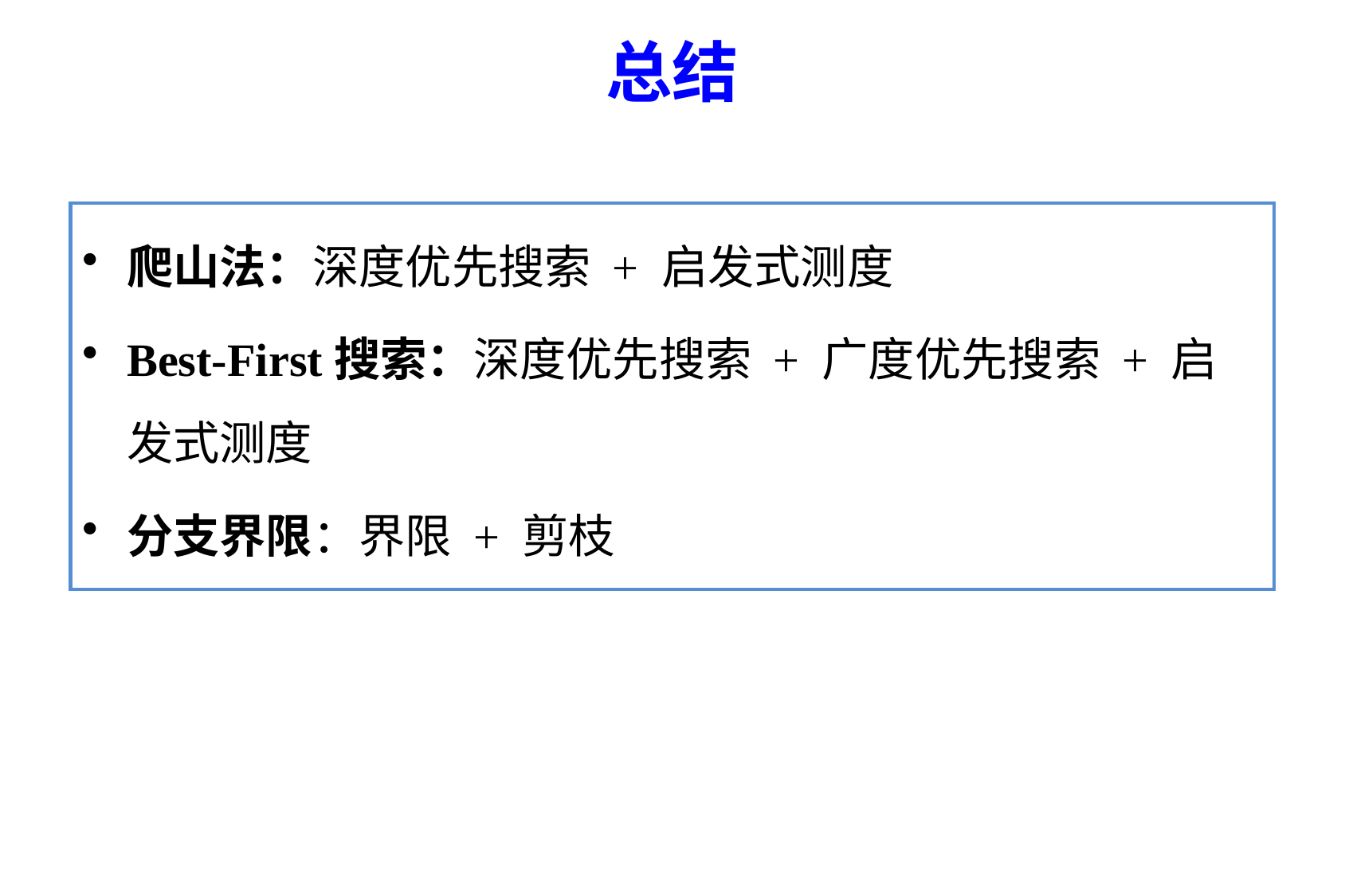

总结
爬山法：深度优先搜索 + 启发式测度
Best-First搜索：深度优先搜索 + 广度优先搜索 + 启发式测度
分支界限：界限 + 剪枝